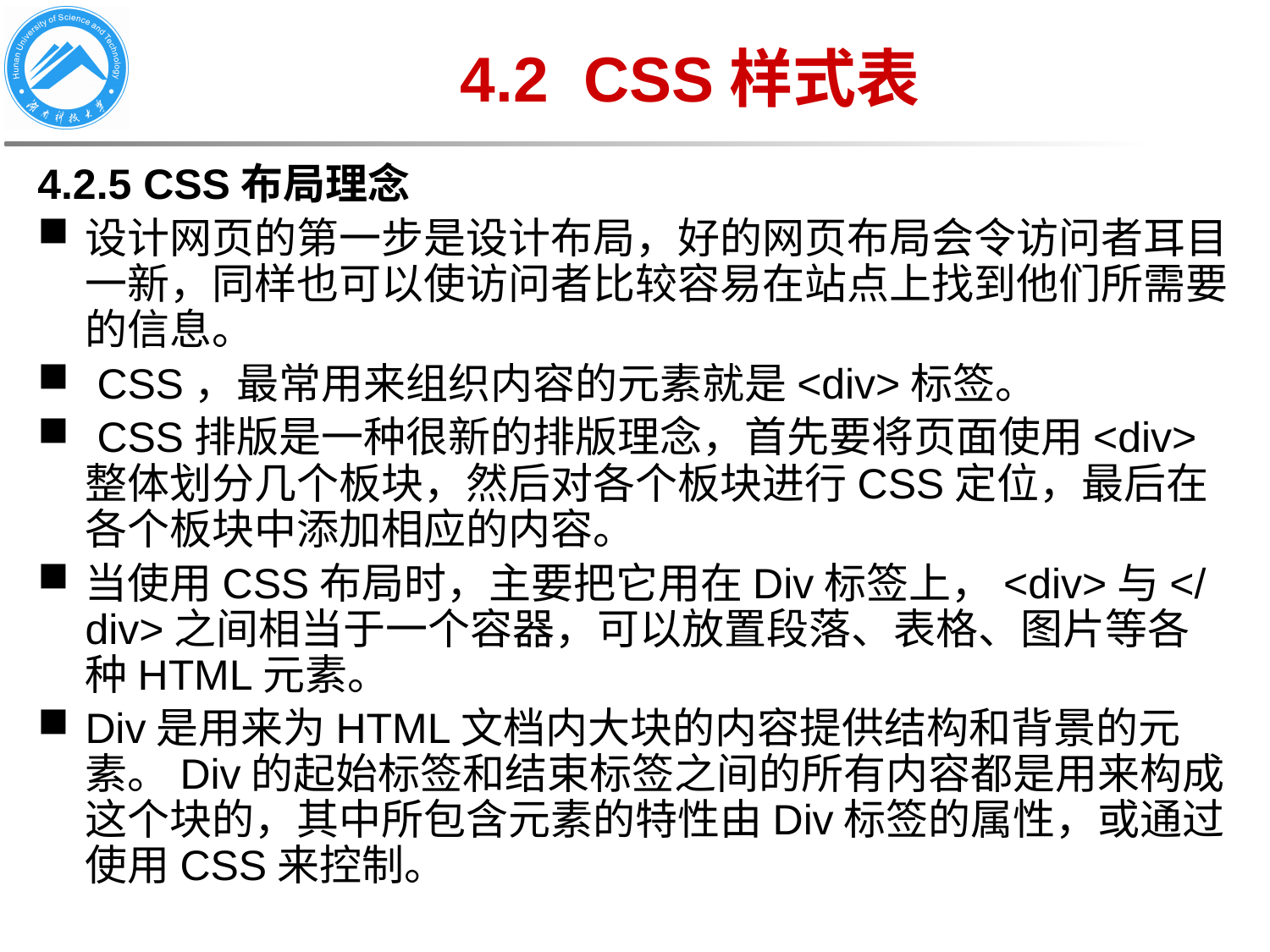

# 4.2  CSS样式表
4.2.5 CSS布局理念
设计网页的第一步是设计布局，好的网页布局会令访问者耳目一新，同样也可以使访问者比较容易在站点上找到他们所需要的信息。
 CSS，最常用来组织内容的元素就是<div>标签。
 CSS排版是一种很新的排版理念，首先要将页面使用<div>整体划分几个板块，然后对各个板块进行CSS定位，最后在各个板块中添加相应的内容。
当使用CSS布局时，主要把它用在Div标签上，<div>与</div>之间相当于一个容器，可以放置段落、表格、图片等各种HTML元素。
Div是用来为HTML文档内大块的内容提供结构和背景的元素。Div的起始标签和结束标签之间的所有内容都是用来构成这个块的，其中所包含元素的特性由Div标签的属性，或通过使用CSS来控制。